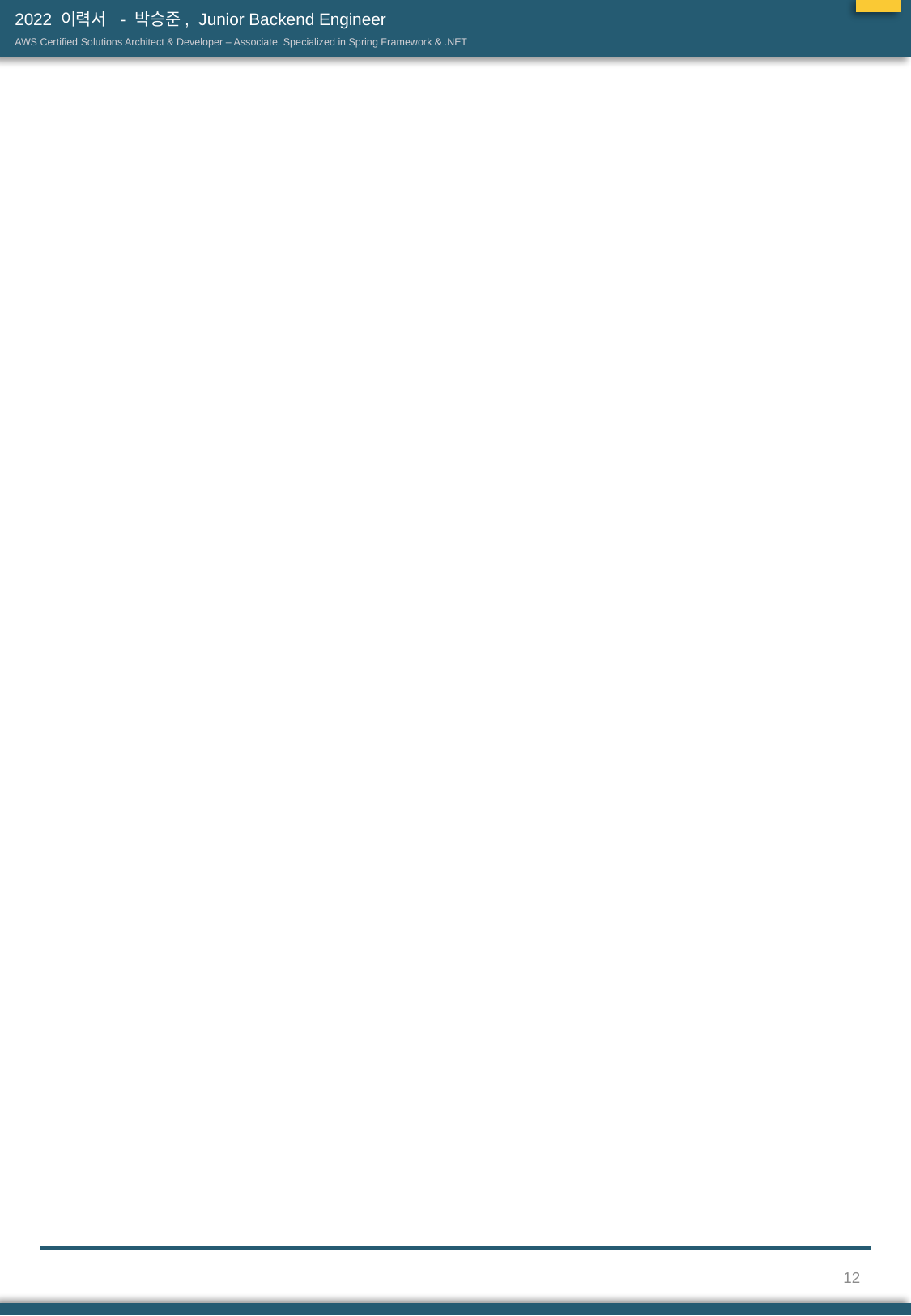

2022 이력서  - 박승준,  Junior Backend Engineer
AWS Certified Solutions Architect & Developer – Associate, Specialized in Spring Framework & .NET
12